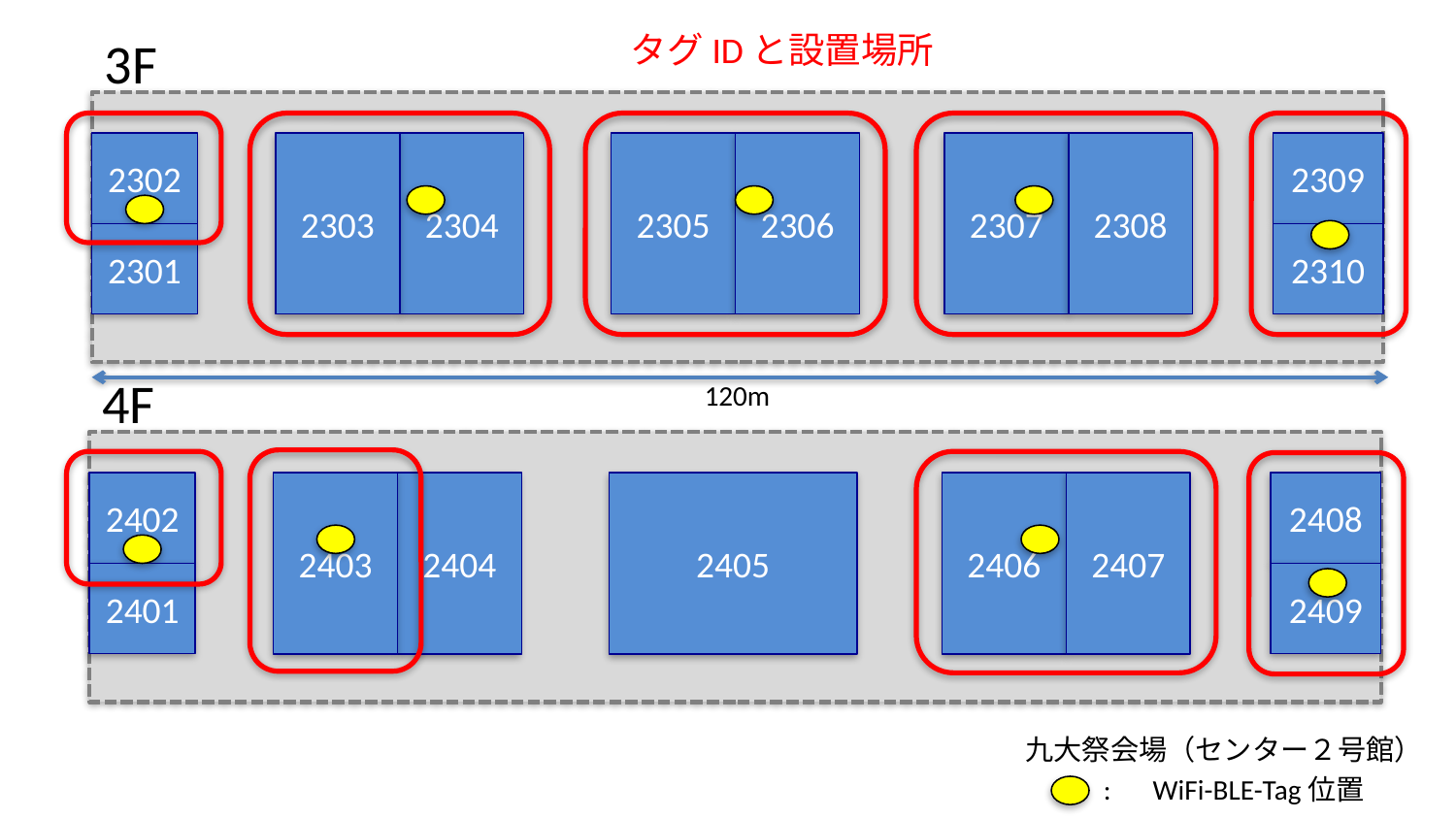

タグIDと設置場所
3F

2302
2303
2304
2305
2306
2307
2308
2309

2301
2310
4F
120m

2402
2403
2404
2405
2406
2407
2408

2401
2409

九大祭会場（センター２号館）
:　WiFi-BLE-Tag位置